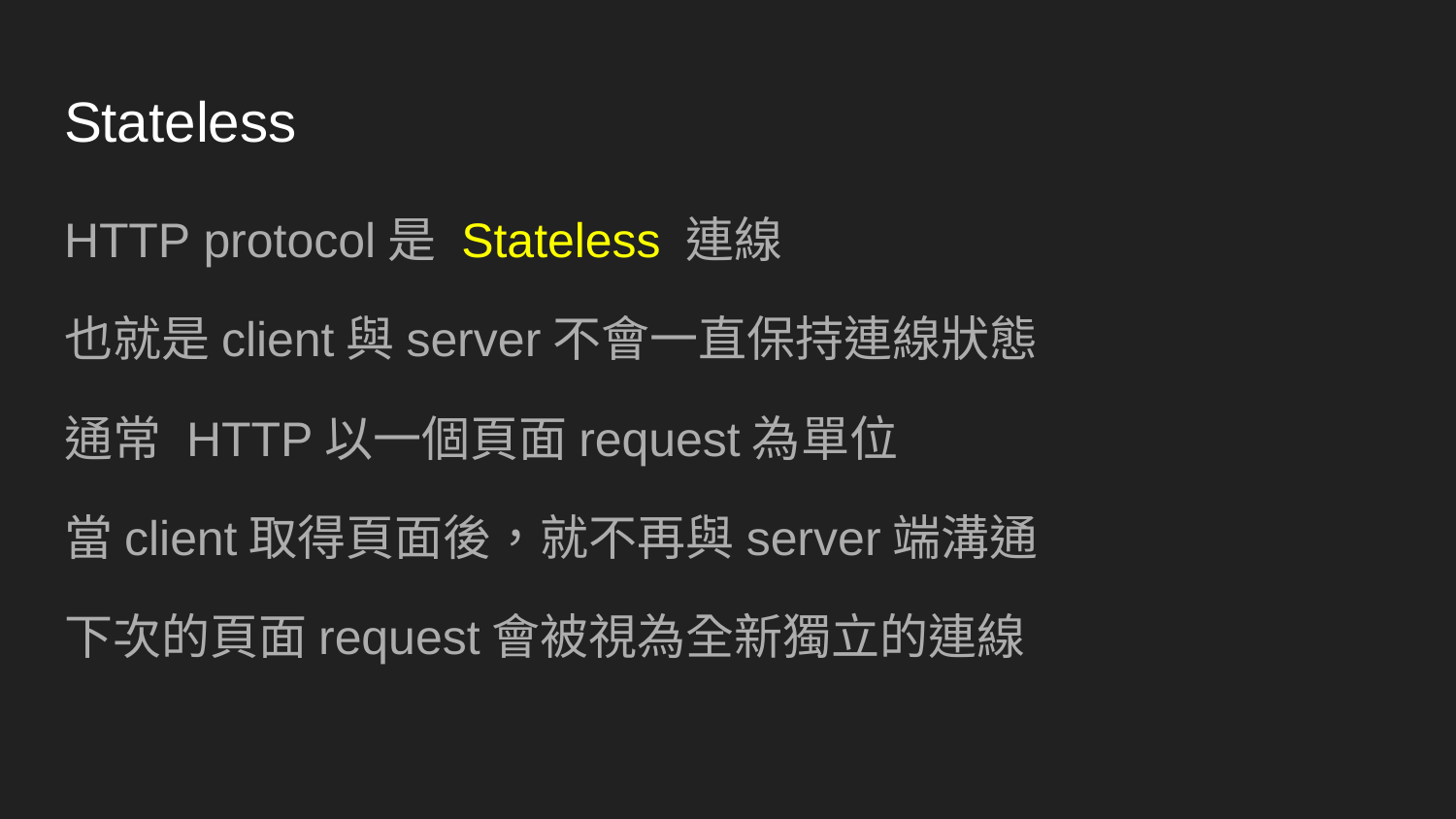

# Stateless
HTTP protocol是 Stateless 連線
也就是client與server不會一直保持連線狀態
通常 HTTP以一個頁面request為單位
當client取得頁面後，就不再與server端溝通
下次的頁面request會被視為全新獨立的連線